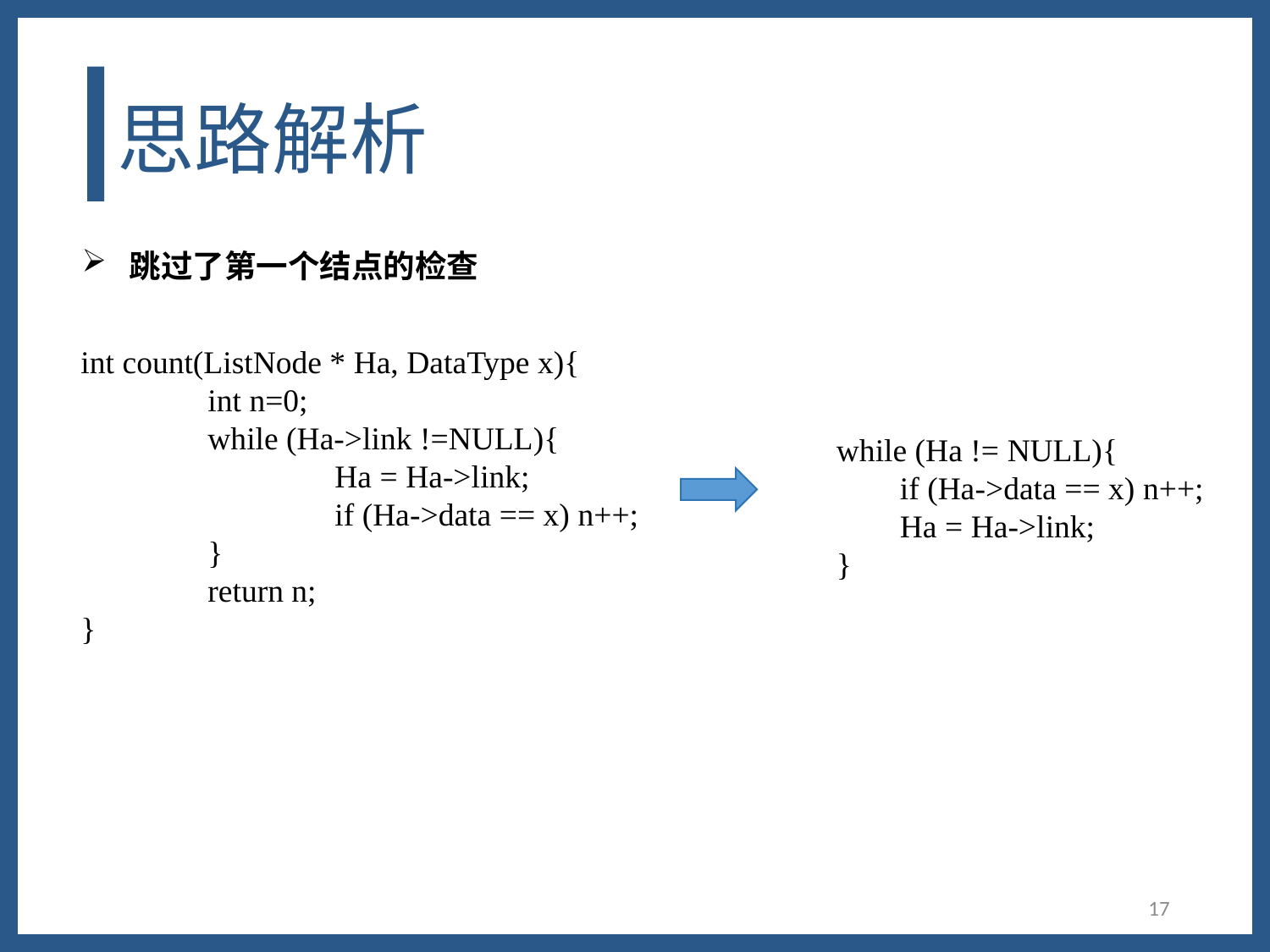

# 思路解析
跳过了第一个结点的检查
int count(ListNode * Ha, DataType x){
	int n=0;
	while (Ha->link !=NULL){
		Ha = Ha->link;
		if (Ha->data == x) n++;
	}
	return n;
}
while (Ha != NULL){
if (Ha->data == x) n++;
Ha = Ha->link;
}

17